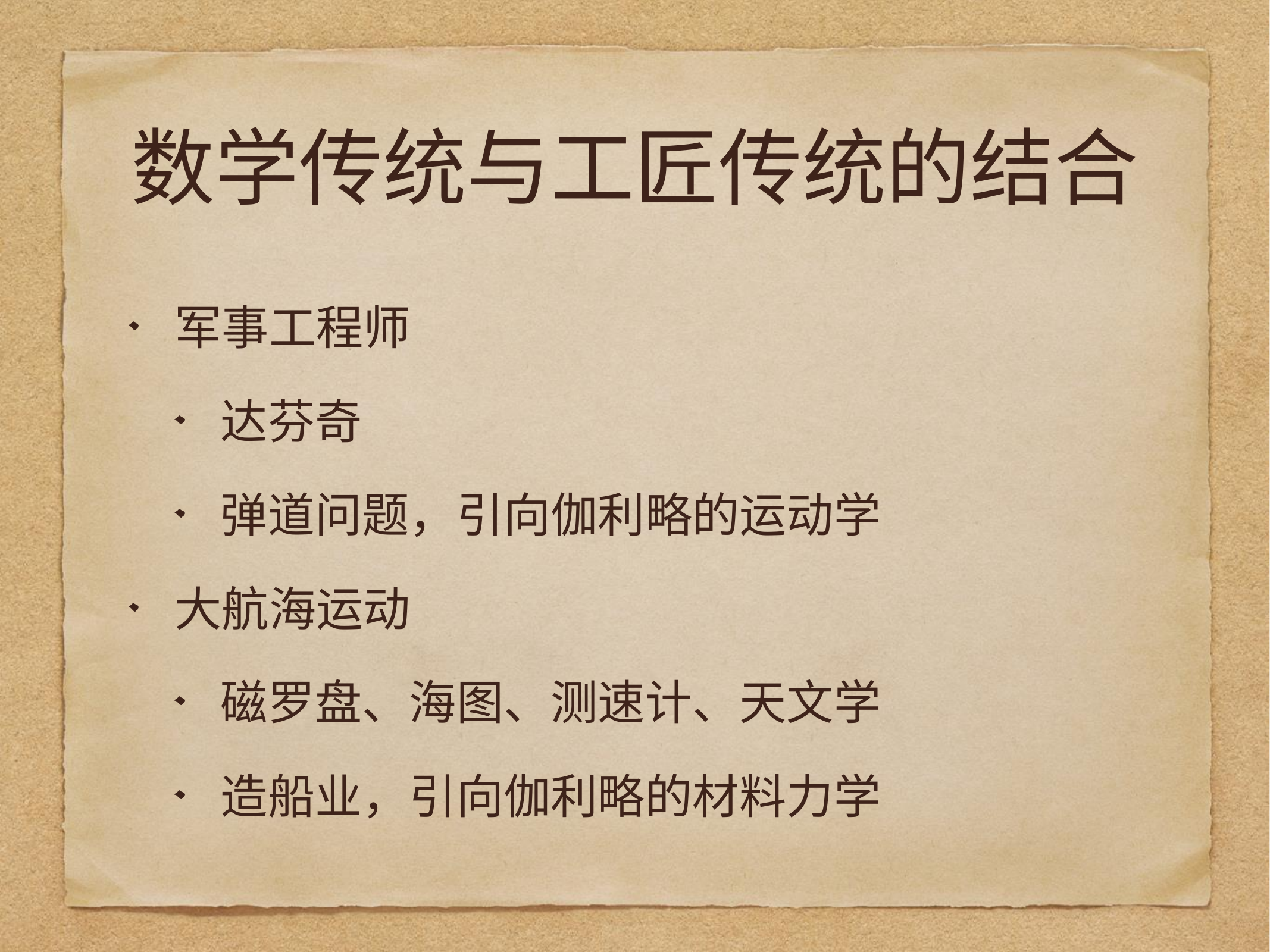

# 数学传统与工匠传统的结合
军事工程师
达芬奇
弹道问题，引向伽利略的运动学
大航海运动
磁罗盘、海图、测速计、天文学
造船业，引向伽利略的材料力学